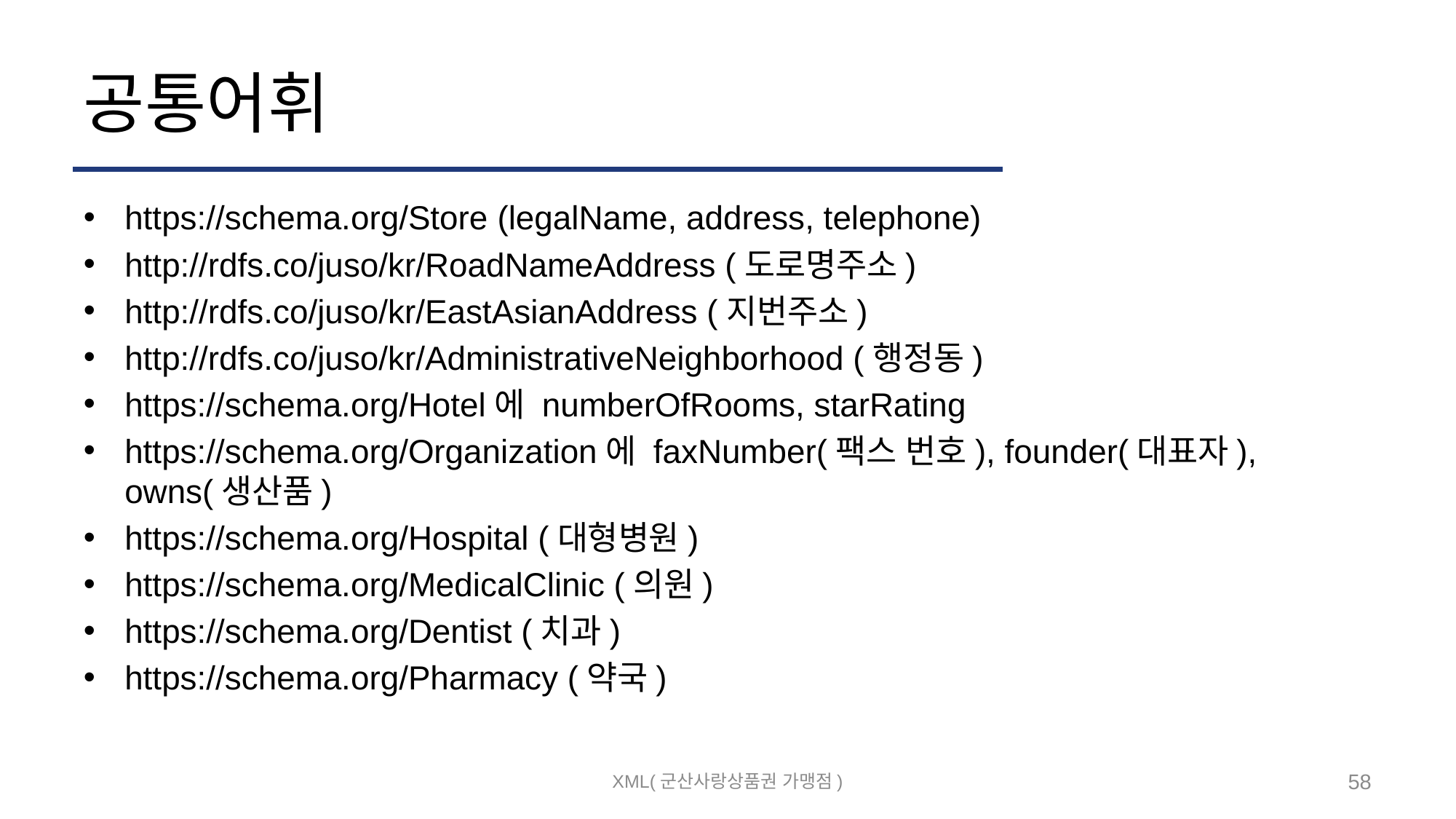

# 공통어휘
https://schema.org/Store (legalName, address, telephone)
http://rdfs.co/juso/kr/RoadNameAddress (도로명주소)
http://rdfs.co/juso/kr/EastAsianAddress (지번주소)
http://rdfs.co/juso/kr/AdministrativeNeighborhood (행정동)
https://schema.org/Hotel에 numberOfRooms, starRating
https://schema.org/Organization에 faxNumber(팩스 번호), founder(대표자), owns(생산품)
https://schema.org/Hospital (대형병원)
https://schema.org/MedicalClinic (의원)
https://schema.org/Dentist (치과)
https://schema.org/Pharmacy (약국)
XML(군산사랑상품권 가맹점)
58